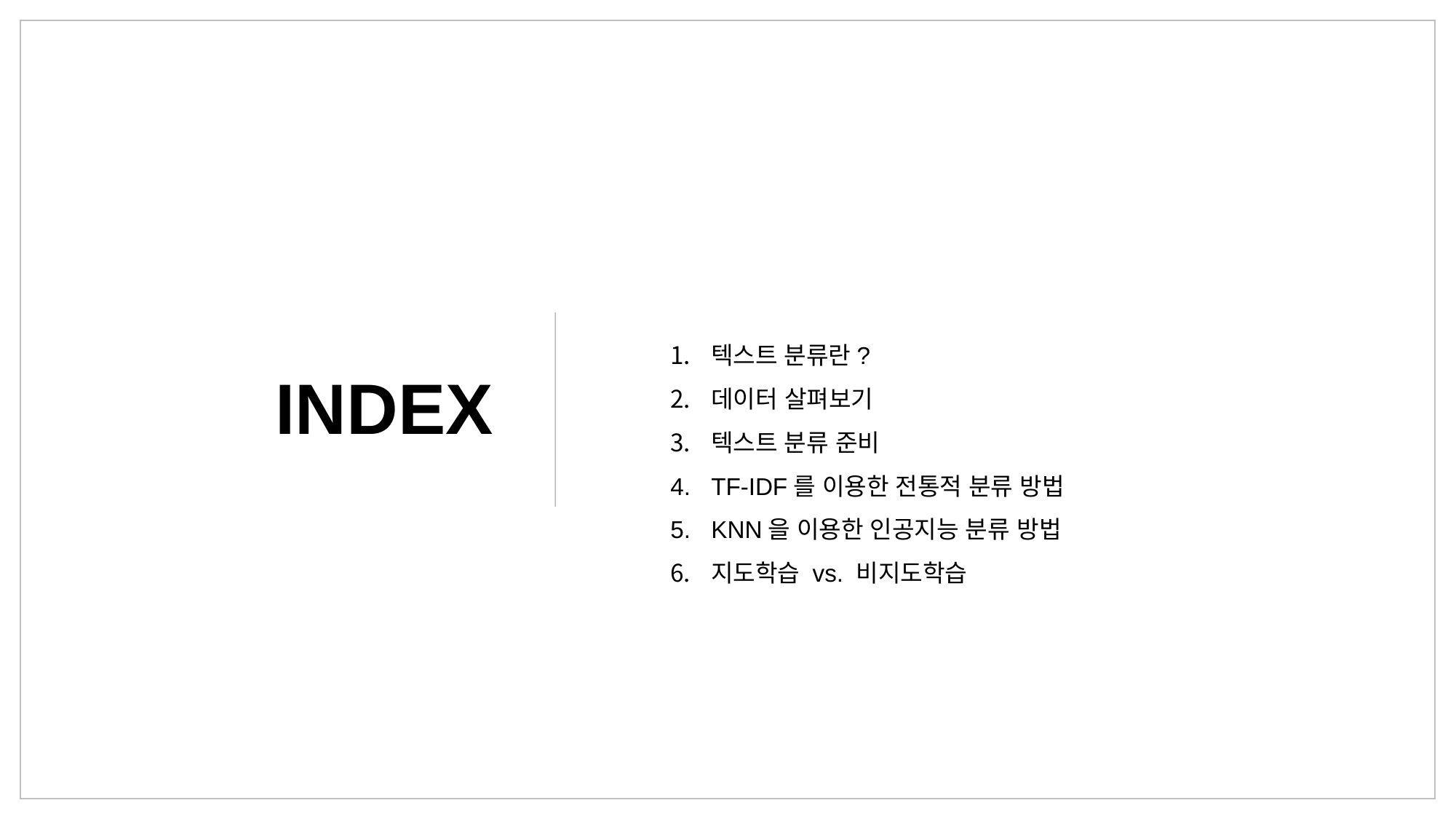

텍스트 분류란?
데이터 살펴보기
텍스트 분류 준비
TF-IDF를 이용한 전통적 분류 방법
KNN을 이용한 인공지능 분류 방법
지도학습 vs. 비지도학습

INDEX